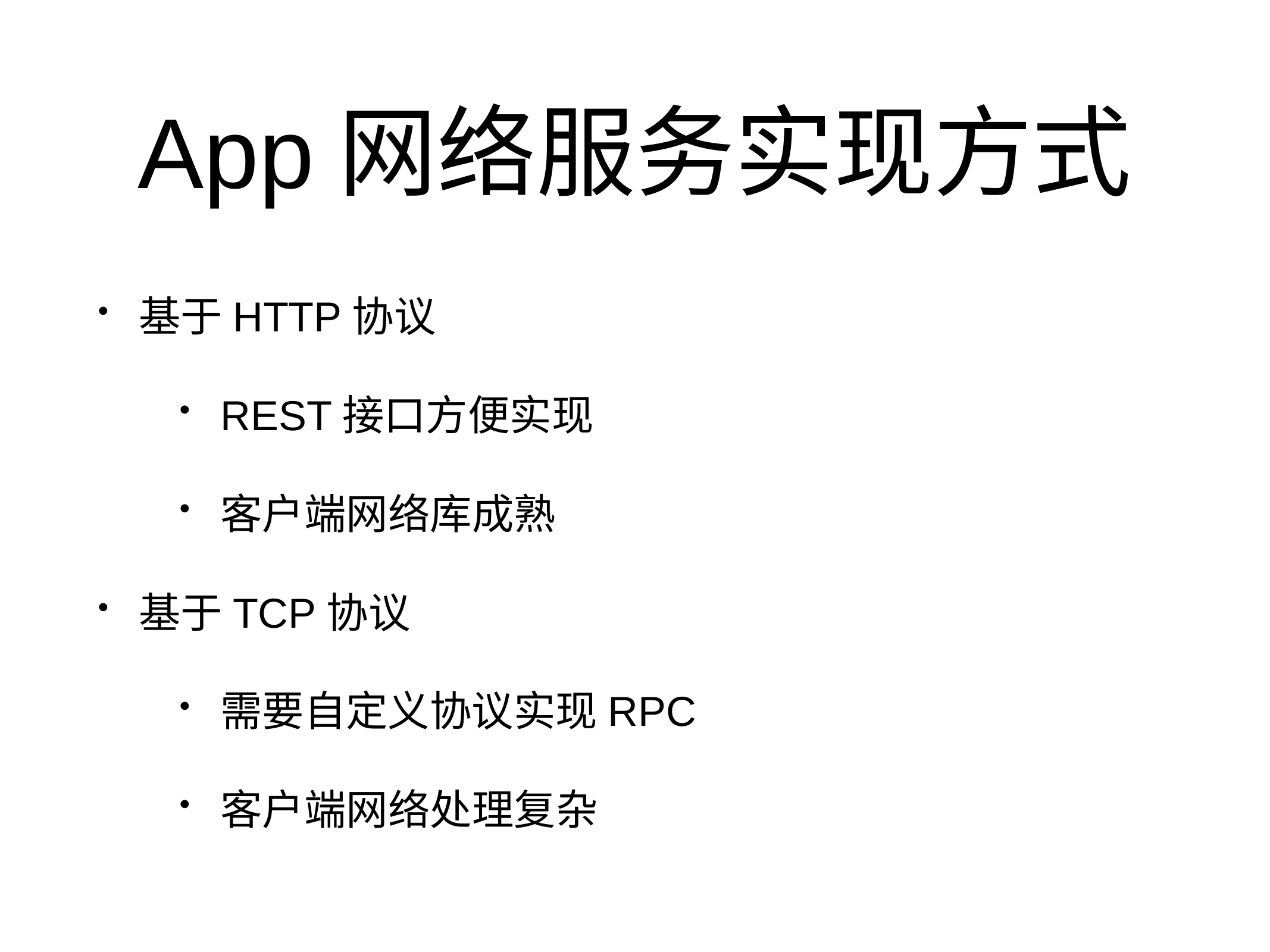

# App网络服务实现方式
基于HTTP协议
REST接口方便实现
客户端网络库成熟
基于TCP协议
需要自定义协议实现RPC
客户端网络处理复杂